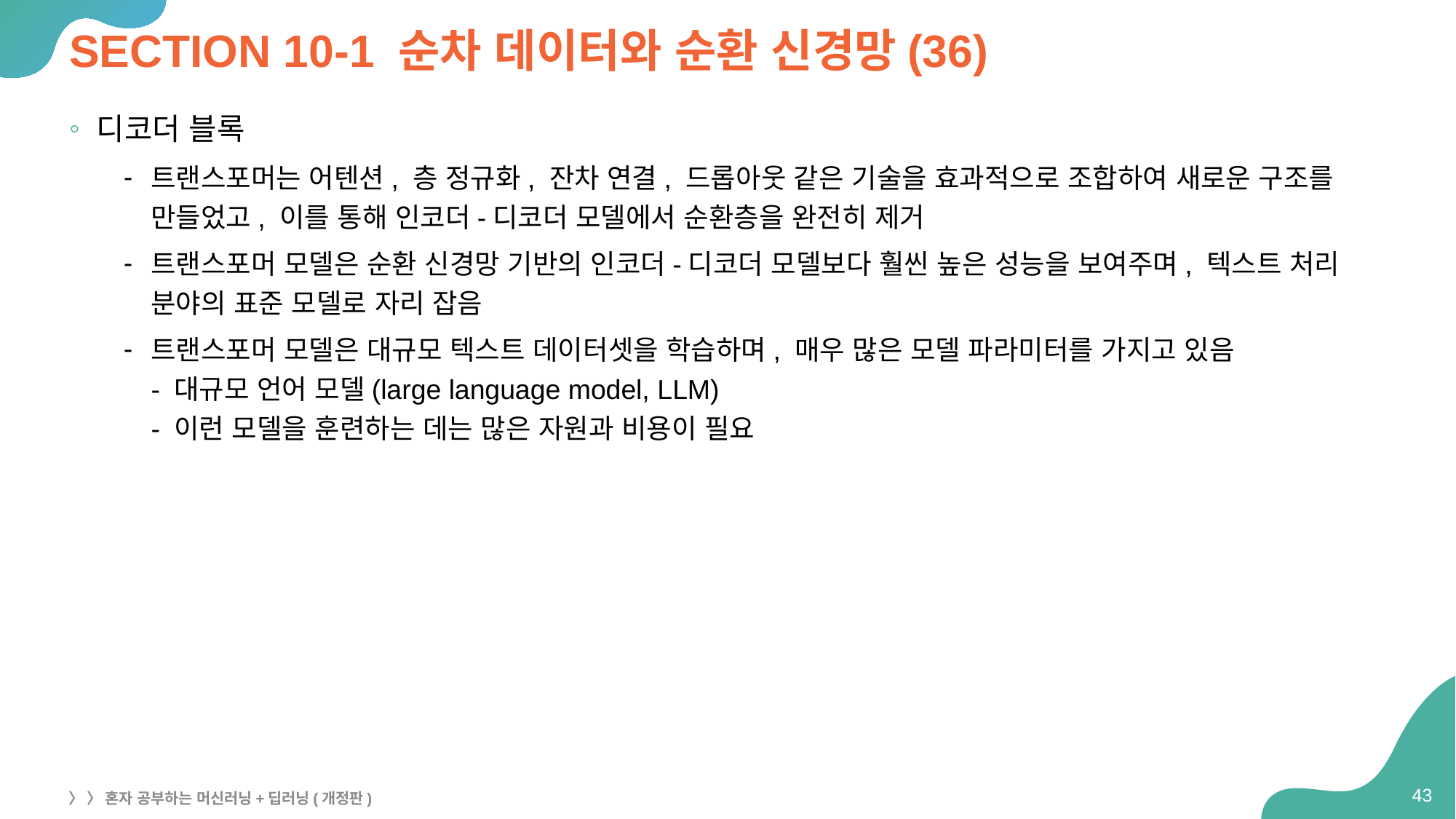

# SECTION 10-1 순차 데이터와 순환 신경망(36)
디코더 블록
트랜스포머는 어텐션, 층 정규화, 잔차 연결, 드롭아웃 같은 기술을 효과적으로 조합하여 새로운 구조를 만들었고, 이를 통해 인코더-디코더 모델에서 순환층을 완전히 제거
트랜스포머 모델은 순환 신경망 기반의 인코더-디코더 모델보다 훨씬 높은 성능을 보여주며, 텍스트 처리 분야의 표준 모델로 자리 잡음
트랜스포머 모델은 대규모 텍스트 데이터셋을 학습하며, 매우 많은 모델 파라미터를 가지고 있음
- 대규모 언어 모델(large language model, LLM)
- 이런 모델을 훈련하는 데는 많은 자원과 비용이 필요
43
〉 〉 혼자 공부하는 머신러닝+딥러닝(개정판)